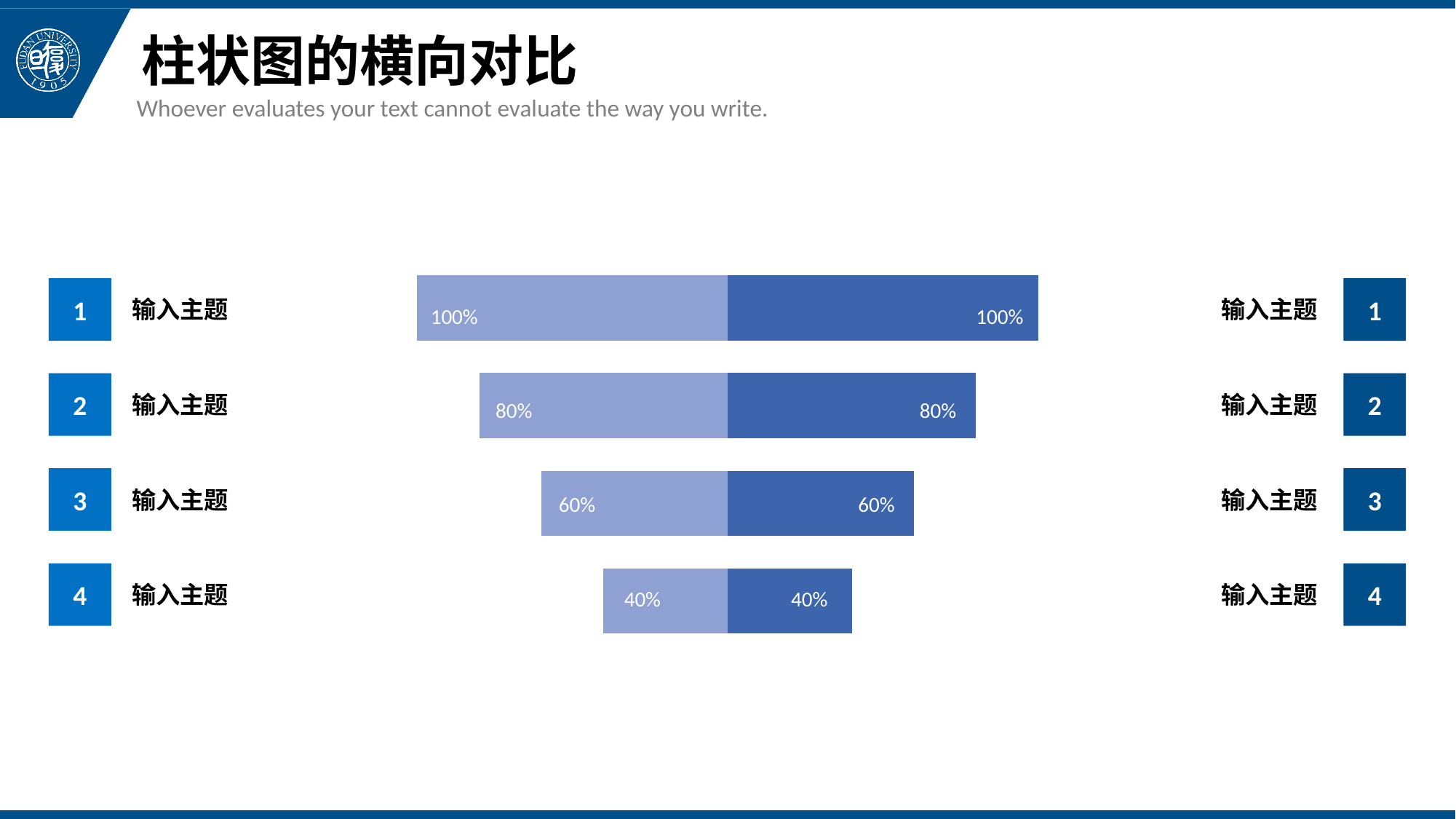

# 柱状图的横向对比
Whoever evaluates your text cannot evaluate the way you write.

### Chart

| Category | 系列 1 | 系列 2 |
|---|---|---|
| 2011 | 0.4 | -0.4 |
| 2012 | 0.6 | -0.6 |
| 2013 | 0.8 | -0.8 |
| 2014 | 1.0 | -1.0 |
1
1
输入主题
输入主题
100%
100%
2
2
输入主题
输入主题
80%
80%
3
3
输入主题
输入主题
60%
60%
4
4
输入主题
输入主题
40%
40%